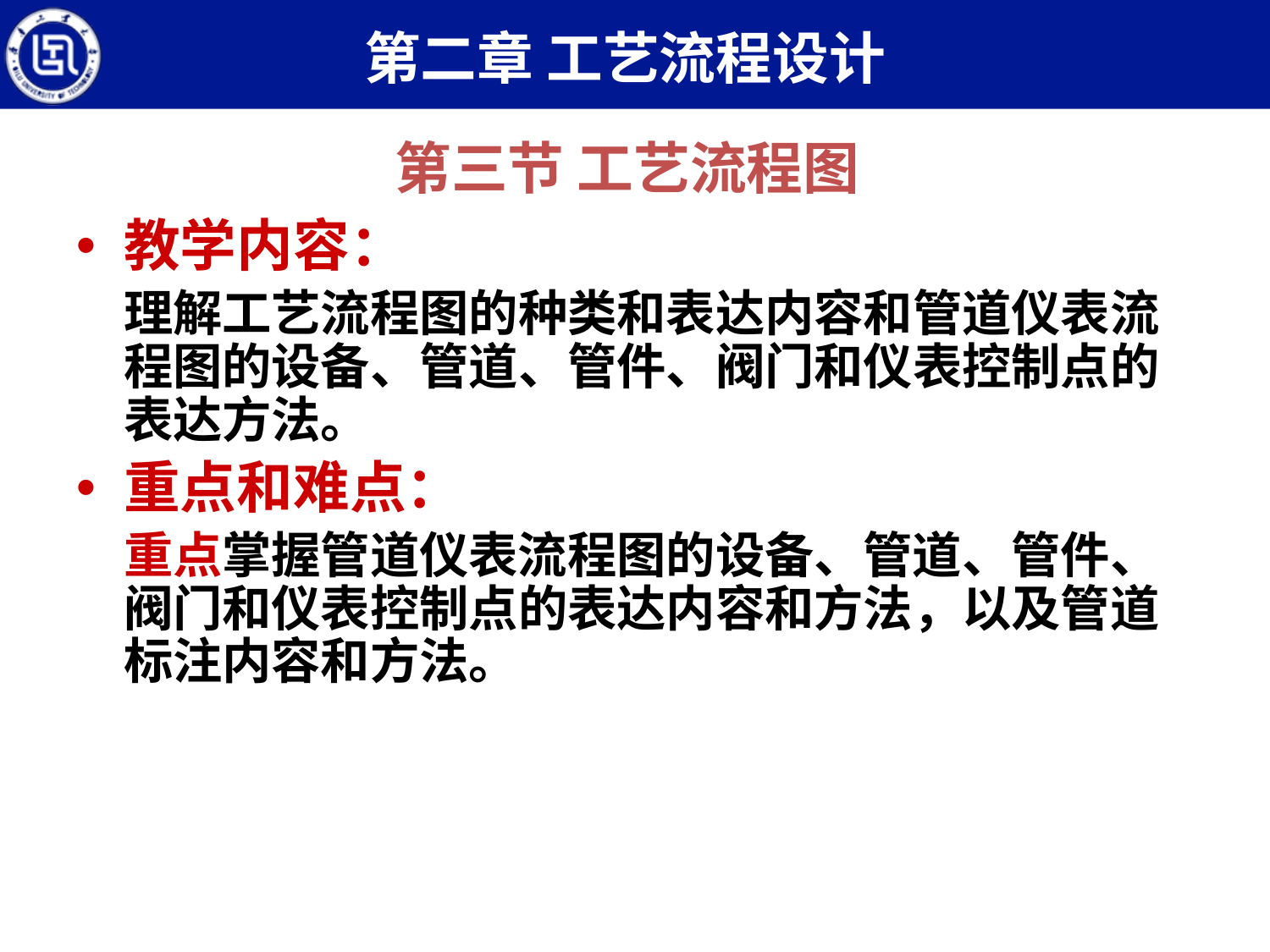

第二章 工艺流程设计
第三节 工艺流程图
教学内容：
	理解工艺流程图的种类和表达内容和管道仪表流程图的设备、管道、管件、阀门和仪表控制点的表达方法。
重点和难点：
	重点掌握管道仪表流程图的设备、管道、管件、阀门和仪表控制点的表达内容和方法，以及管道标注内容和方法。